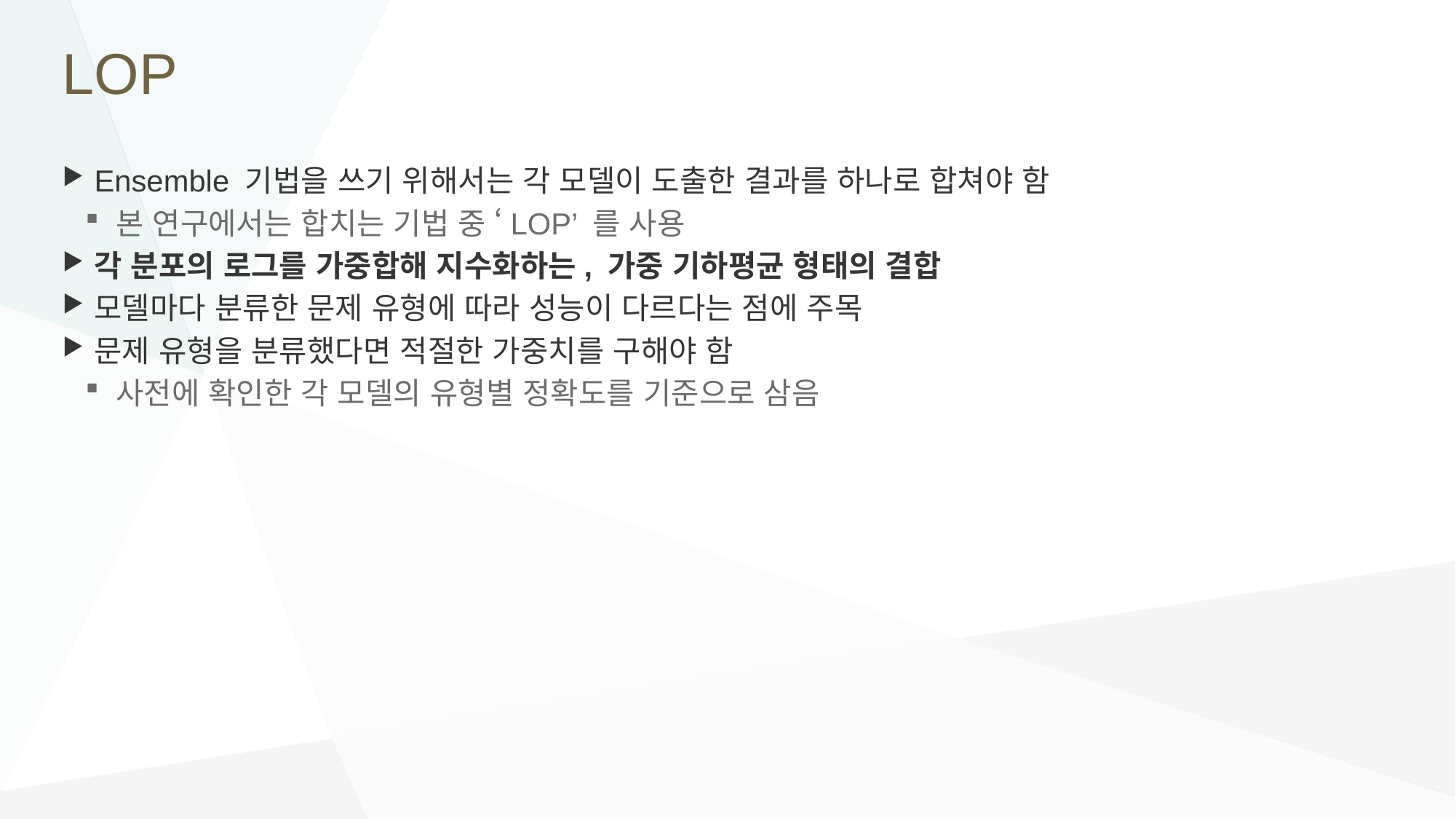

# LOP
Ensemble 기법을 쓰기 위해서는 각 모델이 도출한 결과를 하나로 합쳐야 함
본 연구에서는 합치는 기법 중 ‘LOP’ 를 사용
각 분포의 로그를 가중합해 지수화하는, 가중 기하평균 형태의 결합
모델마다 분류한 문제 유형에 따라 성능이 다르다는 점에 주목
문제 유형을 분류했다면 적절한 가중치를 구해야 함
사전에 확인한 각 모델의 유형별 정확도를 기준으로 삼음